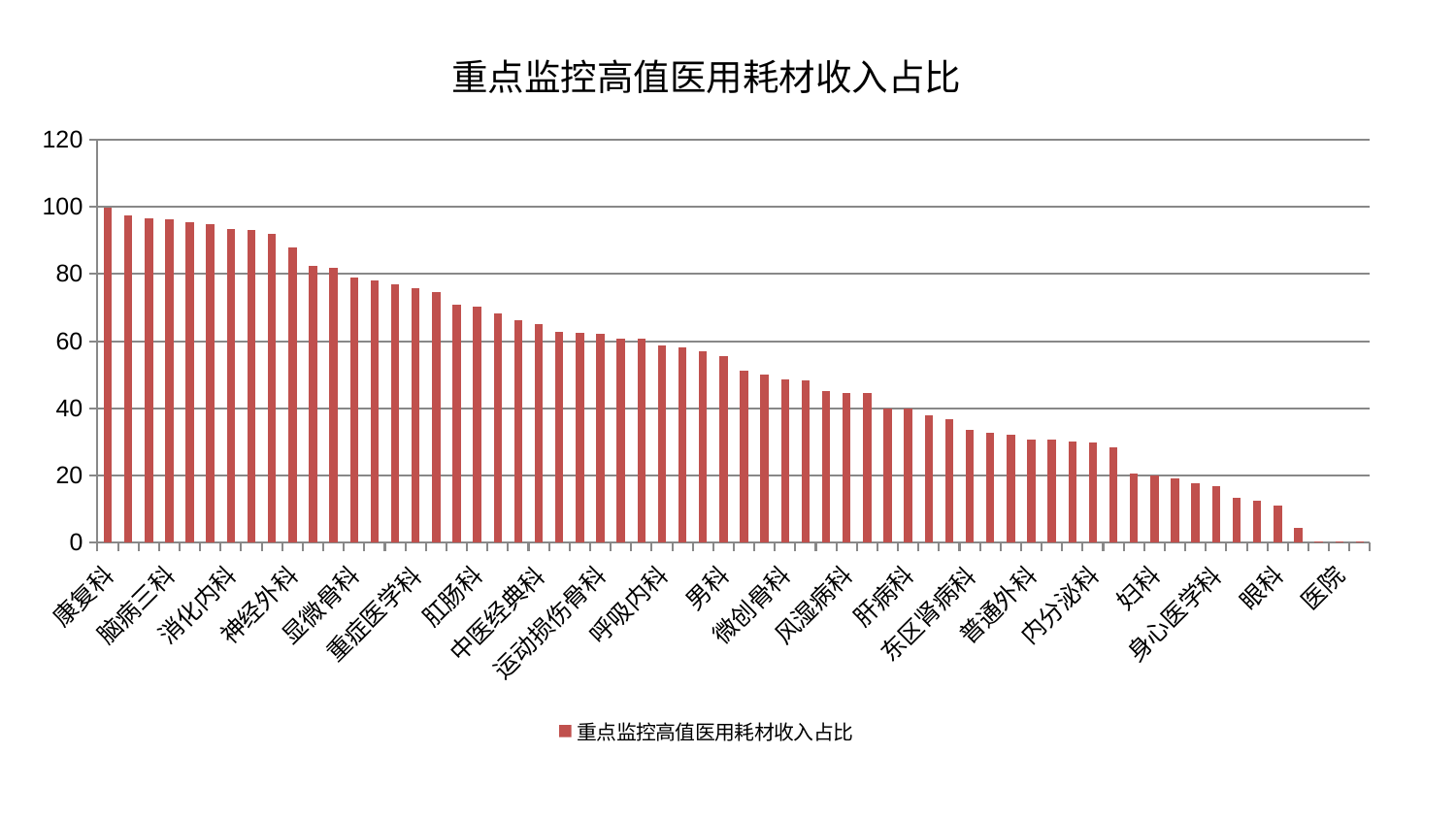

### Chart: 重点监控高值医用耗材收入占比

| Category | 重点监控高值医用耗材收入占比 |
|---|---|
| 康复科 | 99.61015124375636 |
| 心病一科 | 97.36324001675084 |
| 小儿推拿科 | 96.4801072950625 |
| 脑病三科 | 96.34337468547618 |
| 脊柱骨科 | 95.47189374058 |
| 综合内科 | 94.93031555786386 |
| 消化内科 | 93.37527247644553 |
| 神经内科 | 93.20119261442801 |
| 泌尿外科 | 91.93718100420006 |
| 神经外科 | 87.96660849792607 |
| 妇二科 | 82.2923296505677 |
| 针灸科 | 81.69793894862178 |
| 显微骨科 | 78.98315203942934 |
| 产科 | 77.97913943501635 |
| 心病四科 | 77.022496763877 |
| 重症医学科 | 75.80302528808565 |
| 推拿科 | 74.73643913311754 |
| 肿瘤内科 | 70.88509086174564 |
| 肛肠科 | 70.23243049920866 |
| 创伤骨科 | 68.24472198244133 |
| 骨科 | 66.17131415952161 |
| 中医经典科 | 64.94333012590086 |
| 肾脏内科 | 62.673552765908155 |
| 心血管内科 | 62.6185653012695 |
| 运动损伤骨科 | 62.28941732178968 |
| 口腔科 | 60.80642829090834 |
| 治未病中心 | 60.5985450172303 |
| 呼吸内科 | 58.61337961474755 |
| 脾胃科消化科合并 | 58.04775436292078 |
| 美容皮肤科 | 56.85975922898039 |
| 男科 | 55.42139490062961 |
| 皮肤科 | 51.19731662620015 |
| 东区重症医学科 | 50.111121721863874 |
| 微创骨科 | 48.51599457075433 |
| 胸外科 | 48.38909715587532 |
| 耳鼻喉科 | 45.17493777455679 |
| 风湿病科 | 44.451543590630706 |
| 小儿骨科 | 44.424809693962516 |
| 老年医学科 | 39.92137542023644 |
| 肝病科 | 39.88387274186327 |
| 中医外治中心 | 38.03163317730949 |
| 西区重症医学科 | 36.80251473182832 |
| 东区肾病科 | 33.66596572196623 |
| 脾胃病科 | 32.6799084035037 |
| 脑病一科 | 32.089337207281176 |
| 普通外科 | 30.696865683392048 |
| 妇科妇二科合并 | 30.5466151411802 |
| 肝胆外科 | 30.144557489123102 |
| 内分泌科 | 29.66843763335183 |
| 肾病科 | 28.26754602315169 |
| 心病二科 | 20.714903959470043 |
| 妇科 | 20.03247288369785 |
| 周围血管科 | 19.07287507328359 |
| 血液科 | 17.652374575181895 |
| 身心医学科 | 16.71083839972689 |
| 儿科 | 13.338740351797096 |
| 关节骨科 | 12.490807961484673 |
| 眼科 | 11.137163061252764 |
| 脑病二科 | 4.411090257955963 |
| 心病三科 | 0.4838667778879424 |
| 医院 | 0.4656 |
| 乳腺甲状腺外科 | 0.32182559120528254 |
106